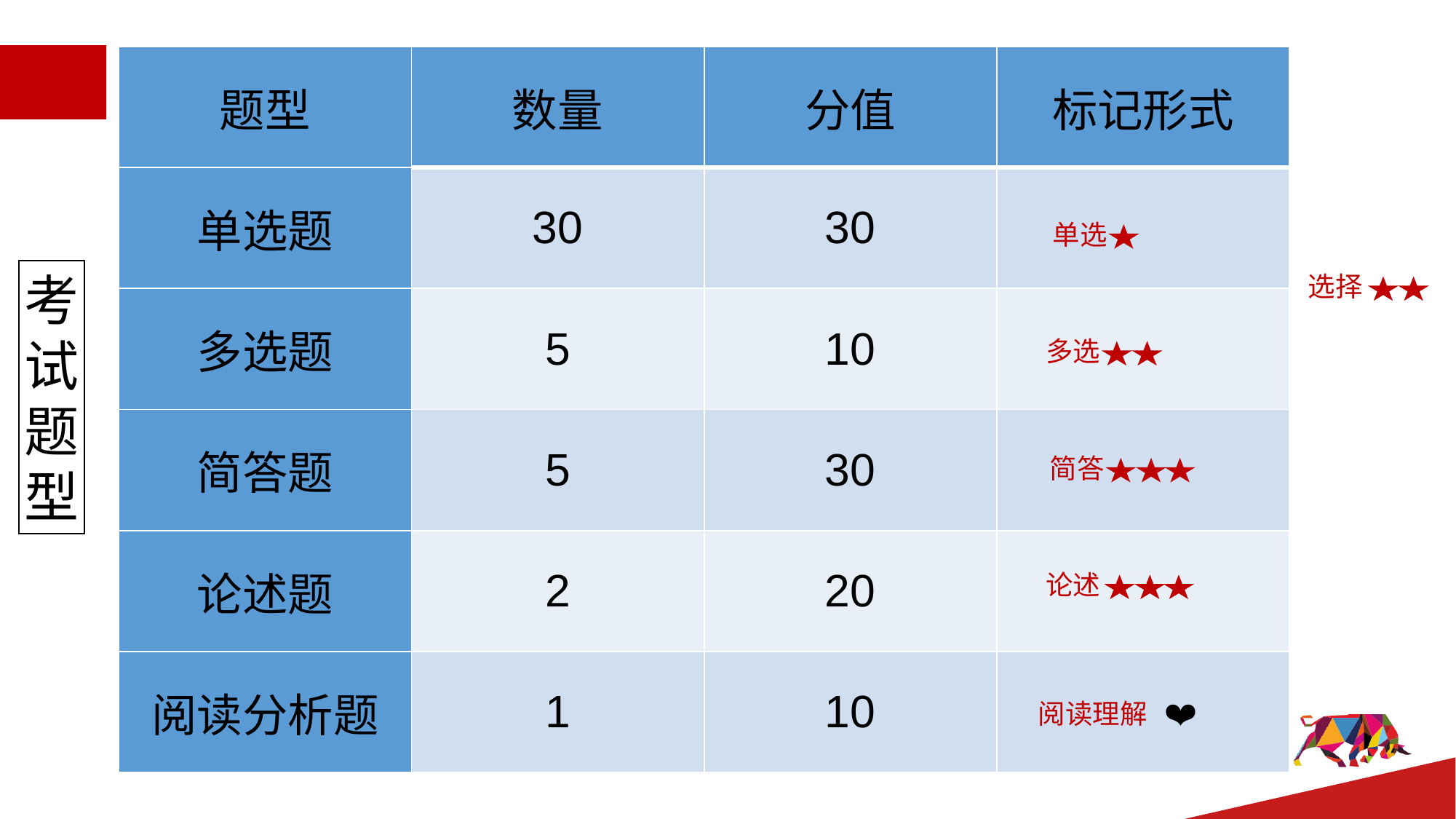

| 题型 | 数量 | 分值 | 标记形式 |
| --- | --- | --- | --- |
| 单选题 | 30 | 30 |  |
| 多选题 | 5 | 10 |  |
| 简答题 | 5 | 30 |  |
| 论述题 | 2 | 20 |  |
| 阅读分析题 | 1 | 10 | ❤️ |
单选

考
试
题
型
选择

多选

简答

论述

阅读理解